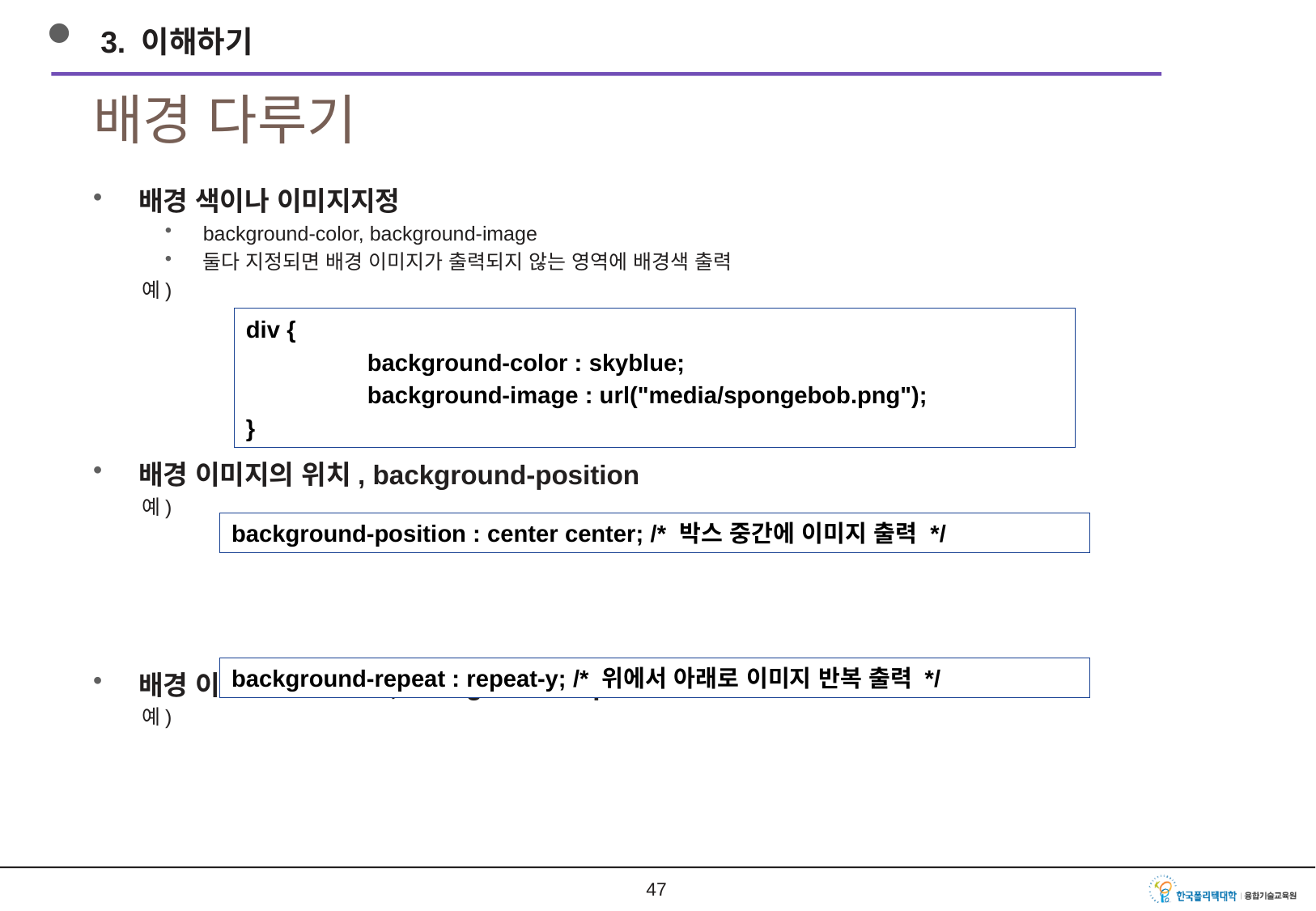

3. 이해하기
배경 다루기
배경 색이나 이미지지정
background-color, background-image
둘다 지정되면 배경 이미지가 출력되지 않는 영역에 배경색 출력
예)

배경 이미지의 위치, background-position
예)

배경 이미지 반복 출력, background-repeat
예)

div {
	background-color : skyblue;
	background-image : url("media/spongebob.png");
}
background-position : center center; /* 박스 중간에 이미지 출력 */
background-repeat : repeat-y; /* 위에서 아래로 이미지 반복 출력 */
47